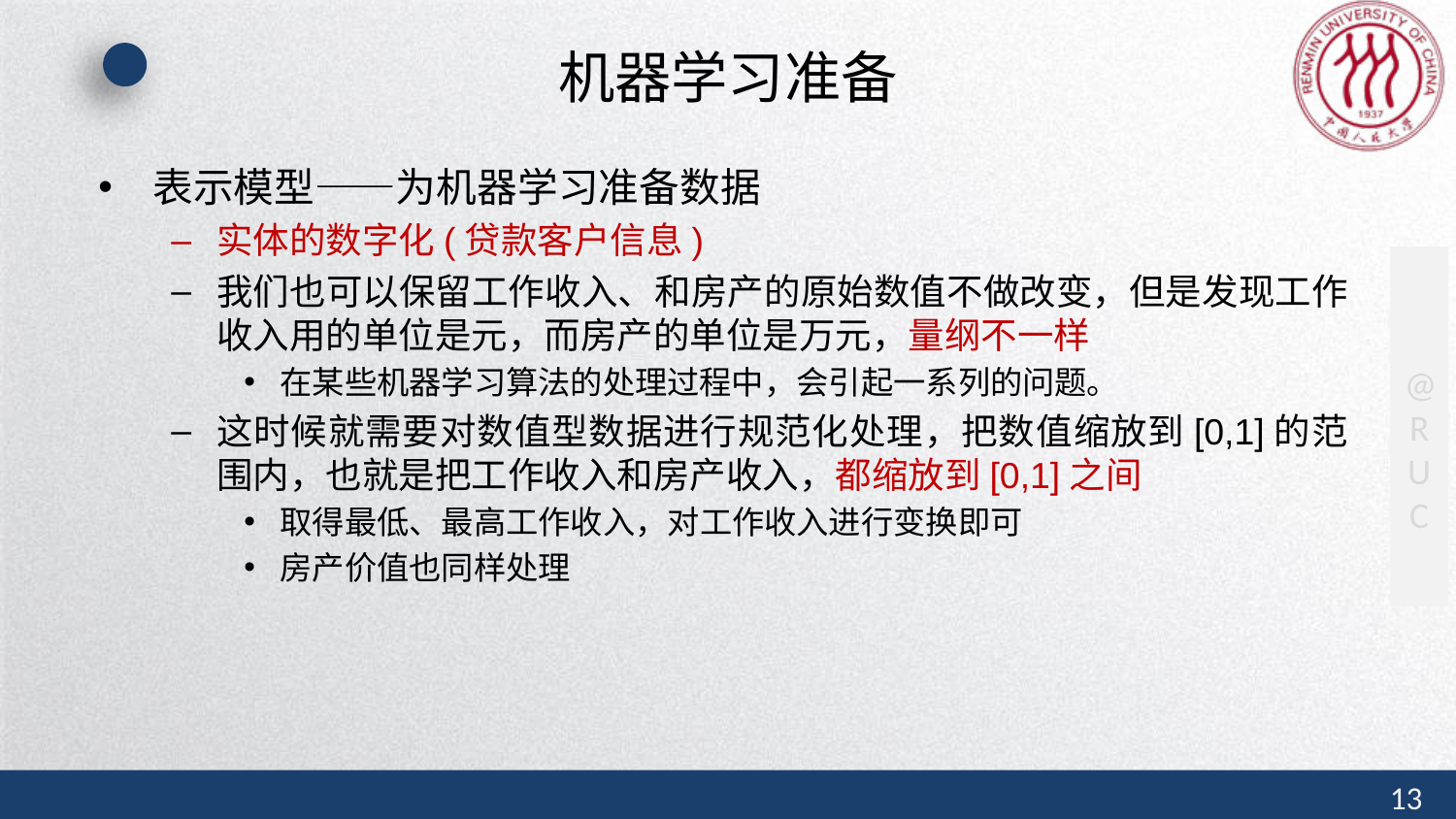

# 机器学习准备
表示模型——为机器学习准备数据
实体的数字化(贷款客户信息)
我们也可以保留工作收入、和房产的原始数值不做改变，但是发现工作收入用的单位是元，而房产的单位是万元，量纲不一样
在某些机器学习算法的处理过程中，会引起一系列的问题。
这时候就需要对数值型数据进行规范化处理，把数值缩放到[0,1]的范围内，也就是把工作收入和房产收入，都缩放到[0,1]之间
取得最低、最高工作收入，对工作收入进行变换即可
房产价值也同样处理